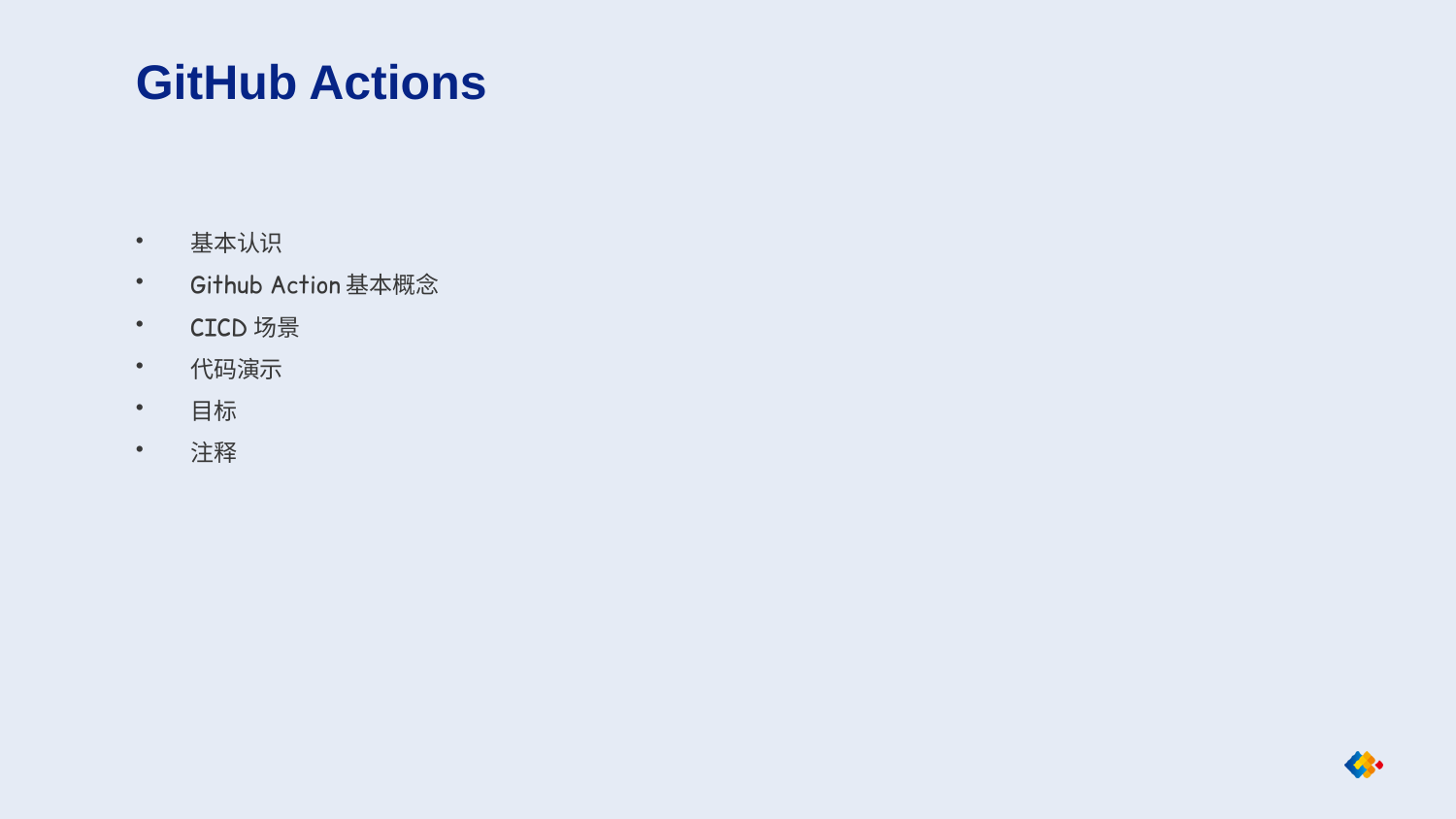

GitHub Actions
基本认识
Github Action基本概念
CICD场景
代码演示
目标
注释